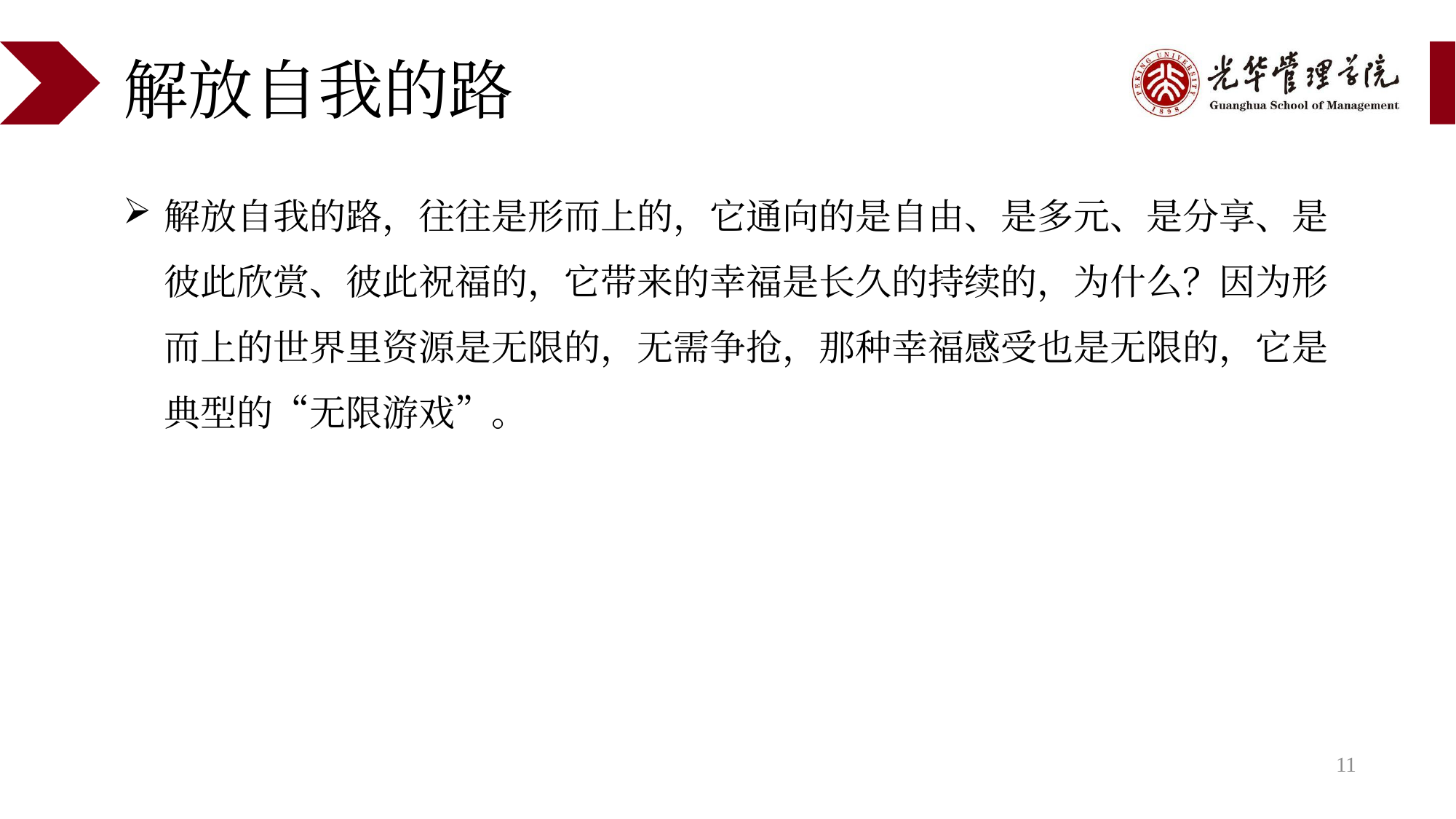

# 解放自我的路
解放自我的路，往往是形而上的，它通向的是自由、是多元、是分享、是彼此欣赏、彼此祝福的，它带来的幸福是长久的持续的，为什么？因为形而上的世界里资源是无限的，无需争抢，那种幸福感受也是无限的，它是典型的“无限游戏”。

11